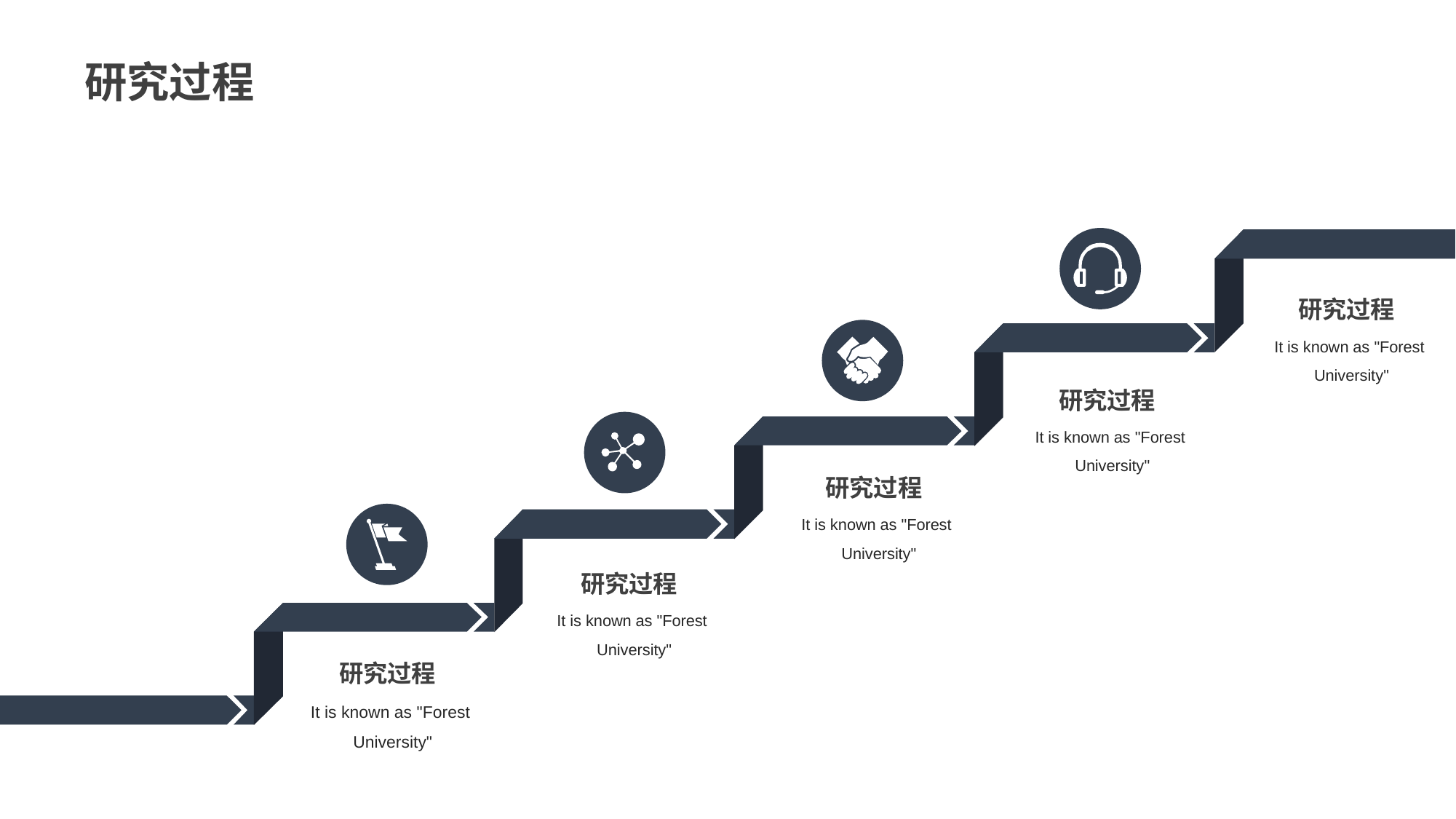

研究过程

研究过程

It is known as "Forest
 University"

研究过程

It is known as "Forest
 University"

研究过程

It is known as "Forest
 University"

研究过程
It is known as "Forest
 University"

研究过程
It is known as "Forest
 University"